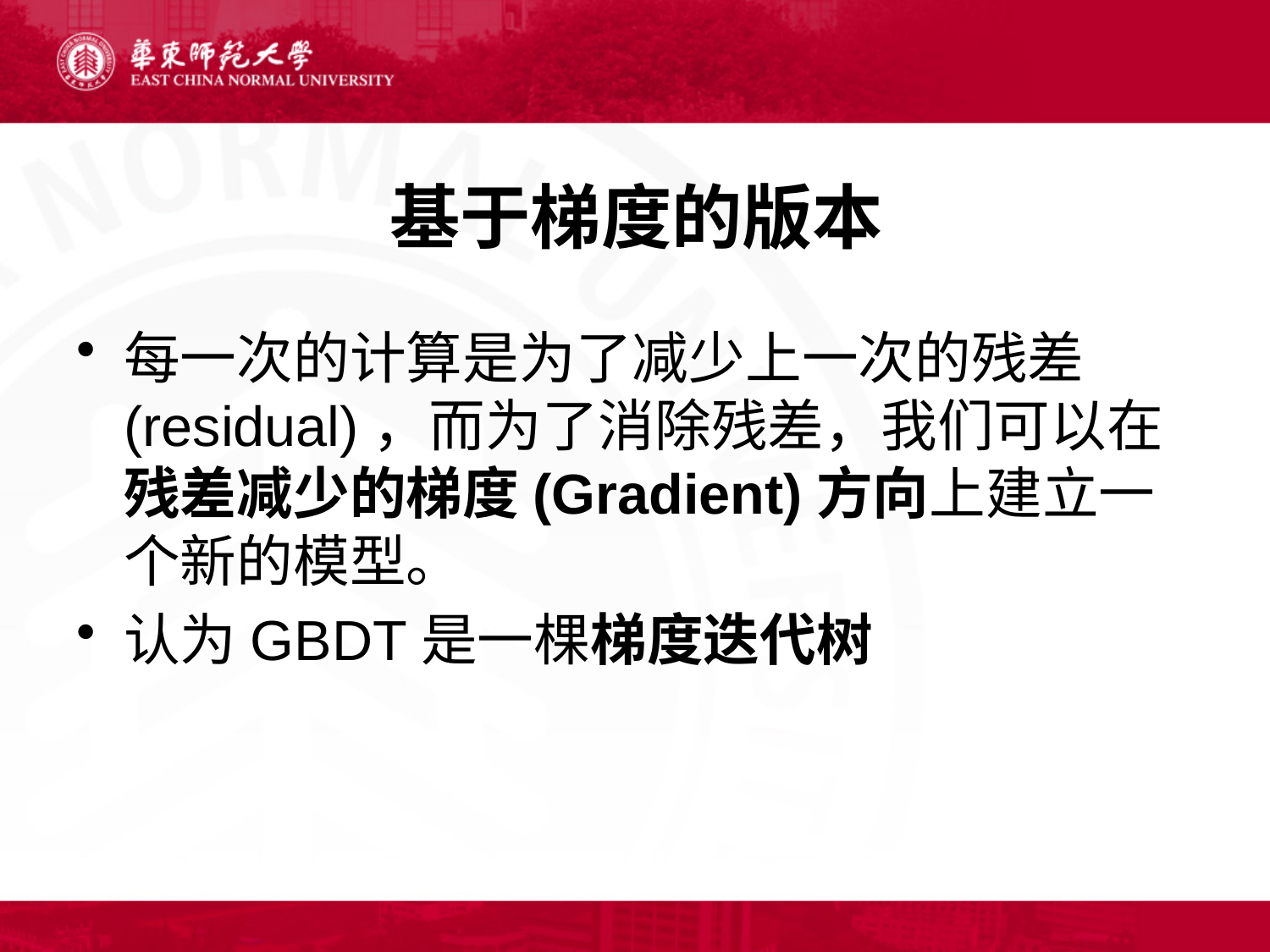

# 基于梯度的版本
每一次的计算是为了减少上一次的残差(residual)，而为了消除残差，我们可以在残差减少的梯度(Gradient)方向上建立一个新的模型。
认为GBDT是一棵梯度迭代树